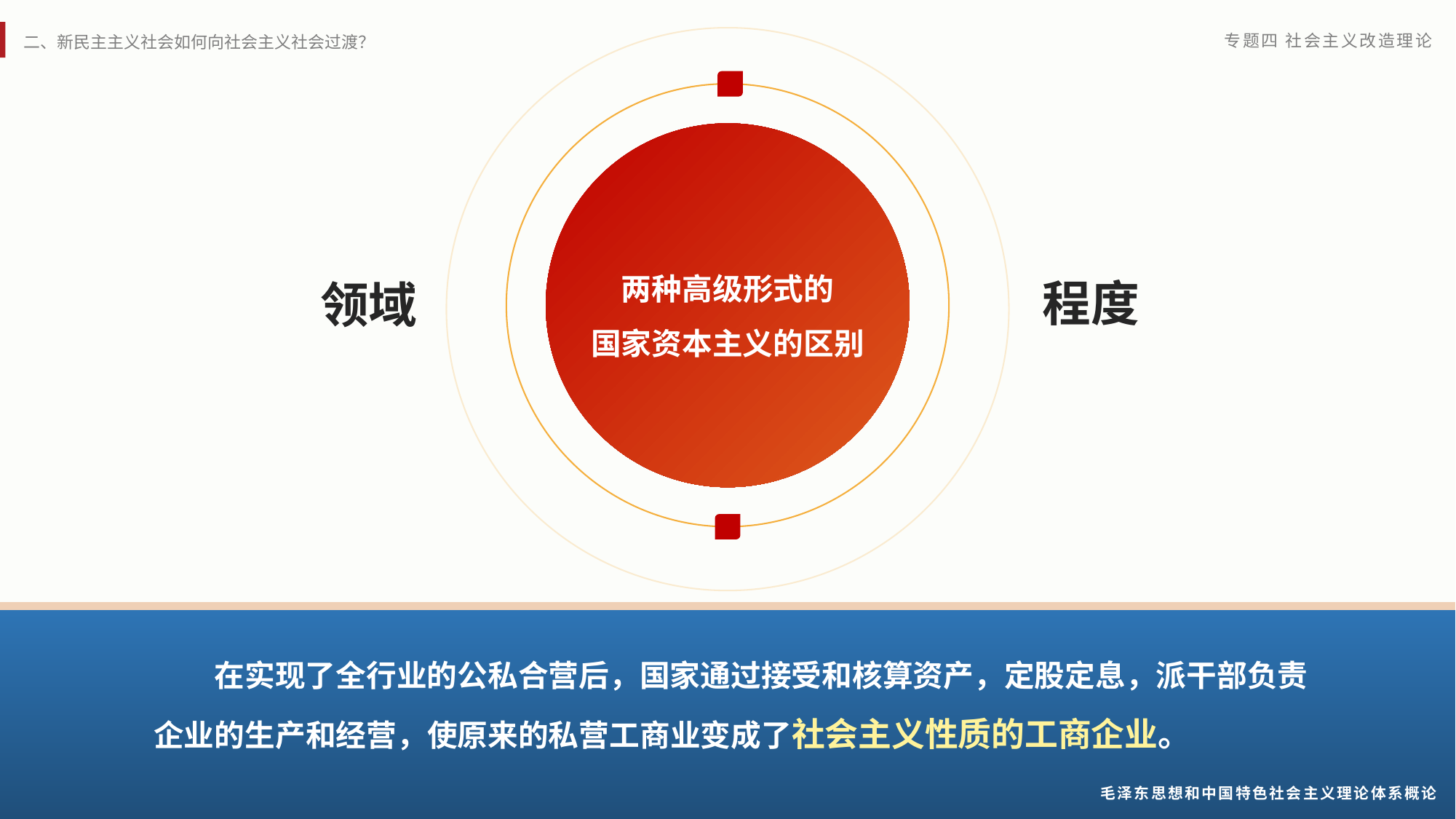

两种高级形式的
国家资本主义的区别
程度
领域

在实现了全行业的公私合营后，国家通过接受和核算资产，定股定息，派干部负责企业的生产和经营，使原来的私营工商业变成了社会主义性质的工商企业。
毛泽东思想和中国特色社会主义理论体系概论